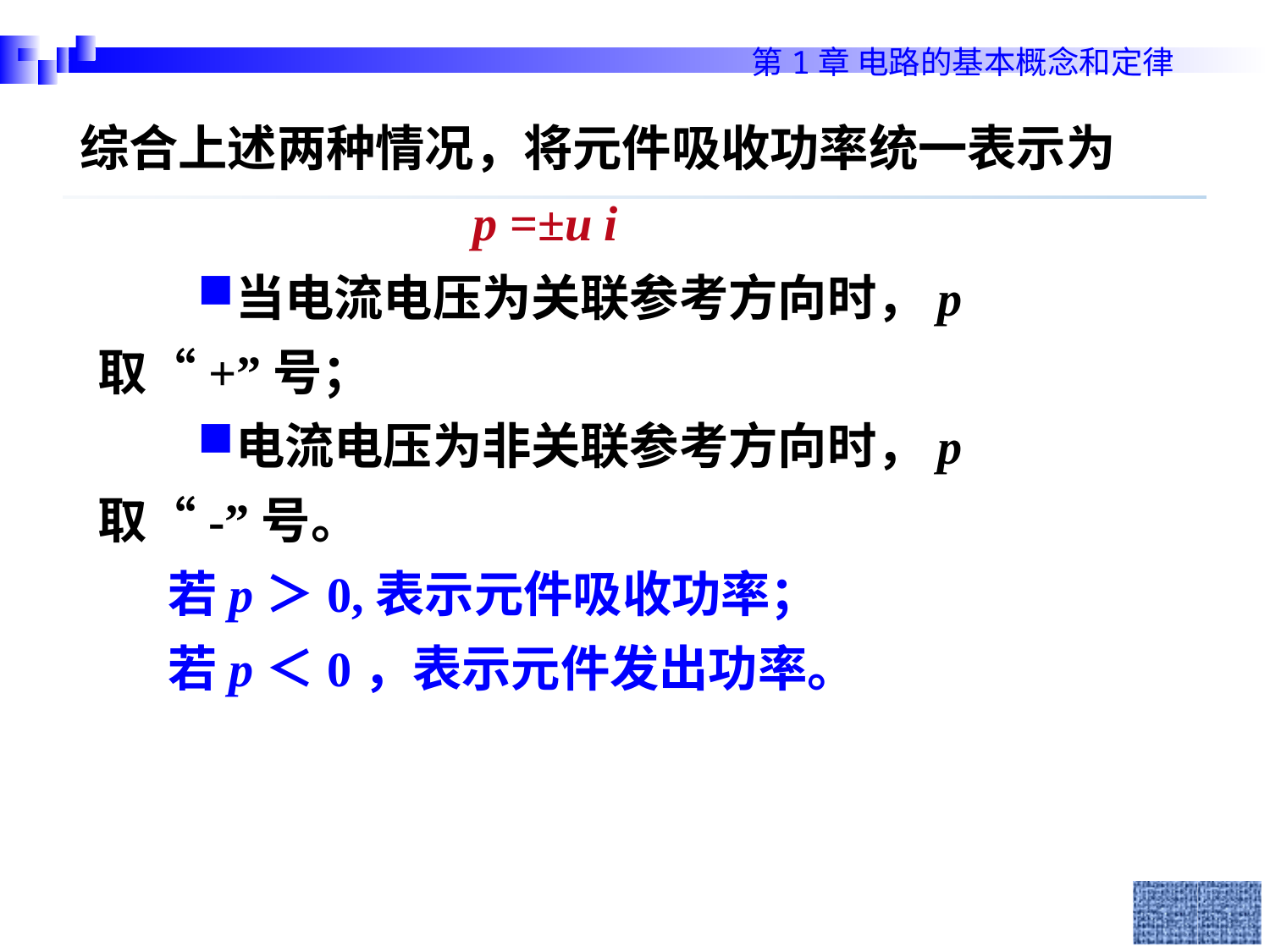

综合上述两种情况，将元件吸收功率统一表示为
                                p =±u i
当电流电压为关联参考方向时，p 取“+”号；
电流电压为非关联参考方向时，p 取“-”号。
若p＞0,表示元件吸收功率；
若p＜0，表示元件发出功率。